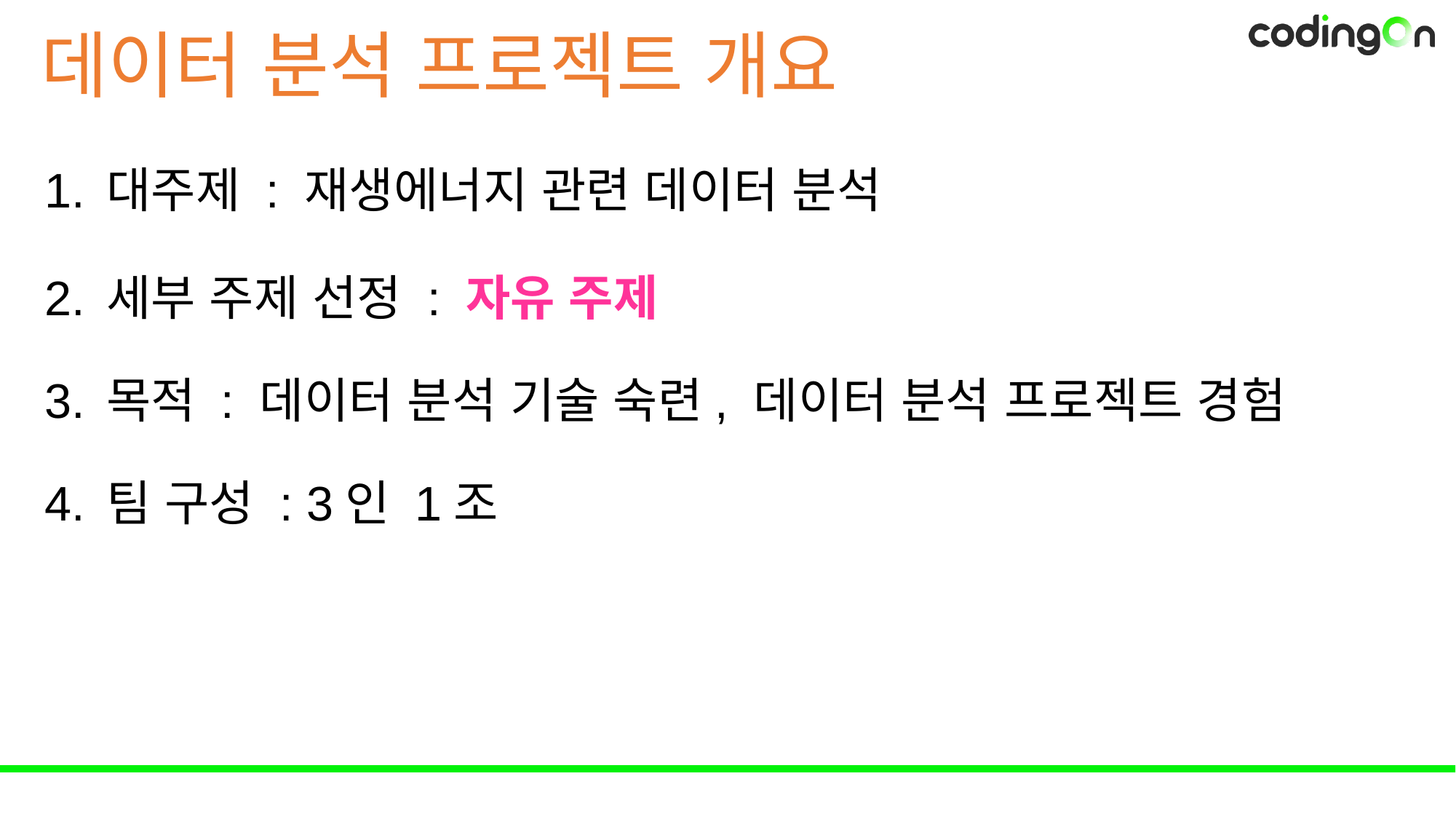

# 데이터 분석 프로젝트 개요
대주제 : 재생에너지 관련 데이터 분석
세부 주제 선정 : 자유 주제
목적 : 데이터 분석 기술 숙련, 데이터 분석 프로젝트 경험
팀 구성 : 3인 1조